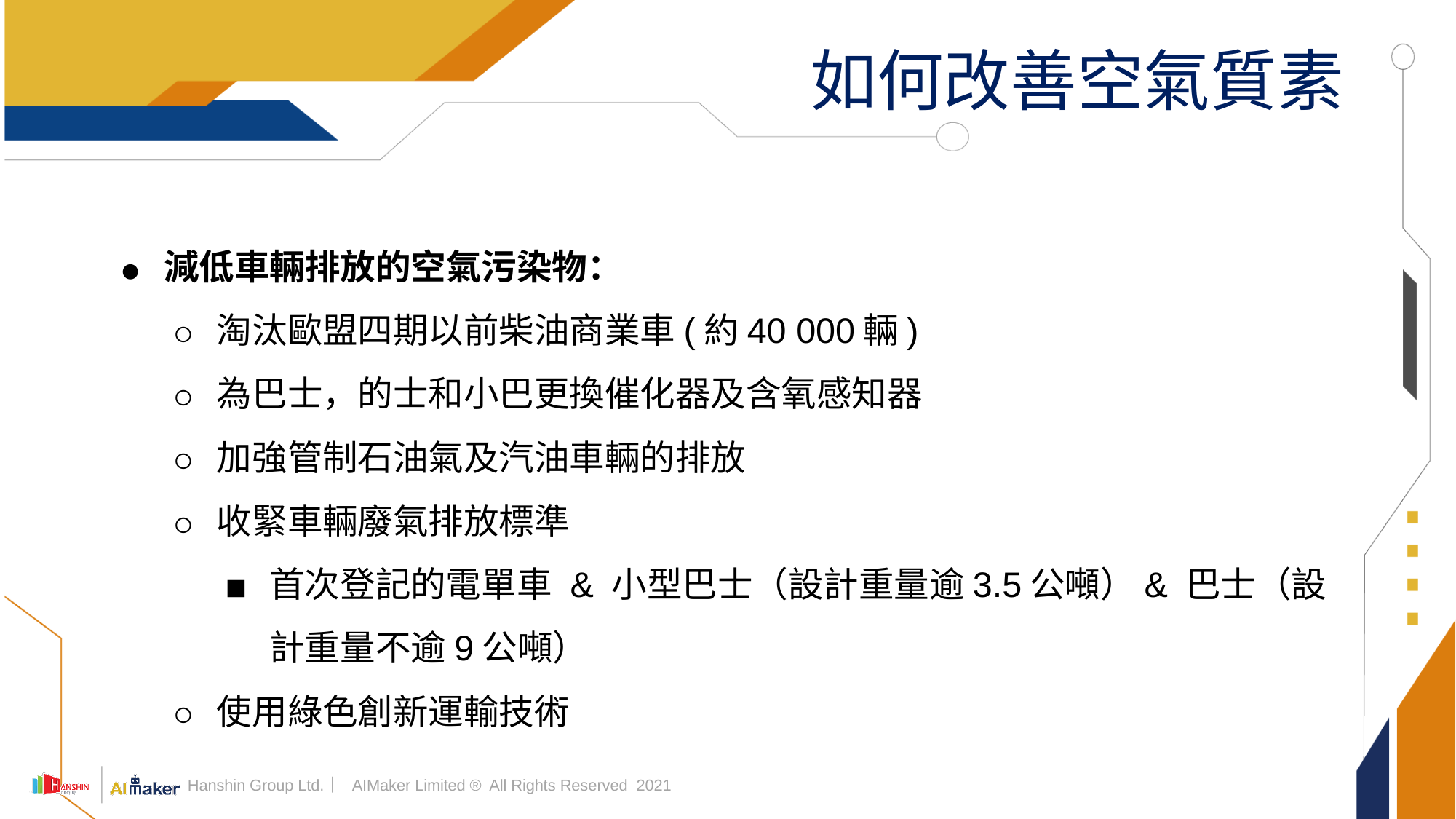

# 如何改善空氣質素
減低車輛排放的空氣污染物：
淘汰歐盟四期以前柴油商業車(約40 000輛)
為巴士，的士和小巴更換催化器及含氧感知器
加強管制石油氣及汽油車輛的排放
收緊車輛廢氣排放標準
首次登記的電單車 & 小型巴士（設計重量逾3.5公噸）& 巴士（設計重量不逾9公噸）
使用綠色創新運輸技術